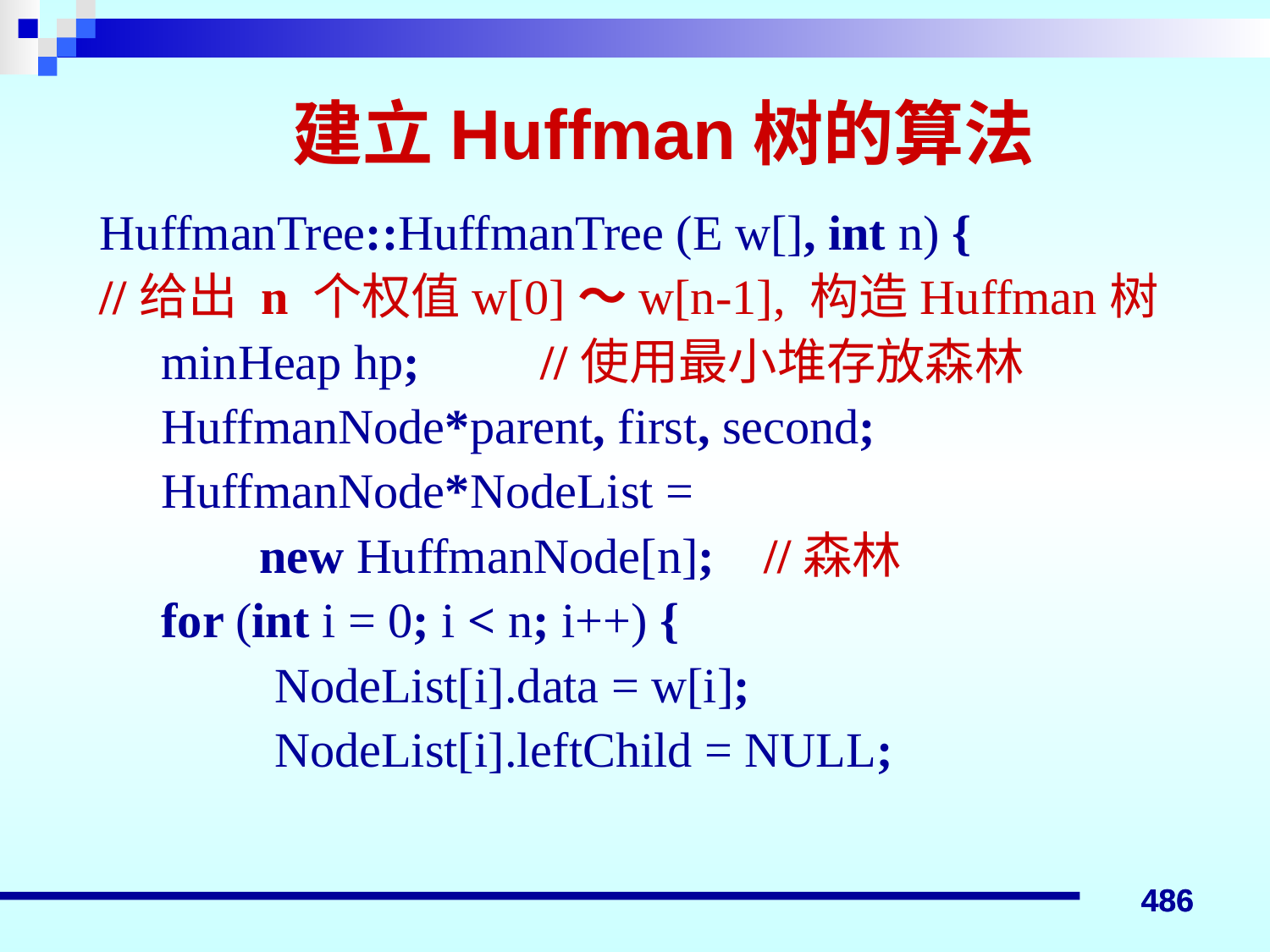

# 建立Huffman树的算法
HuffmanTree::HuffmanTree (E w[], int n) {
//给出 n 个权值w[0]～w[n-1], 构造Huffman树
     minHeap hp; 	 //使用最小堆存放森林
     HuffmanNode*parent, first, second;
     HuffmanNode*NodeList =
             new HuffmanNode[n];    //森林
     for (int i = 0; i < n; i++) {
          	NodeList[i].data = w[i];
		NodeList[i].leftChild = NULL;
486
486